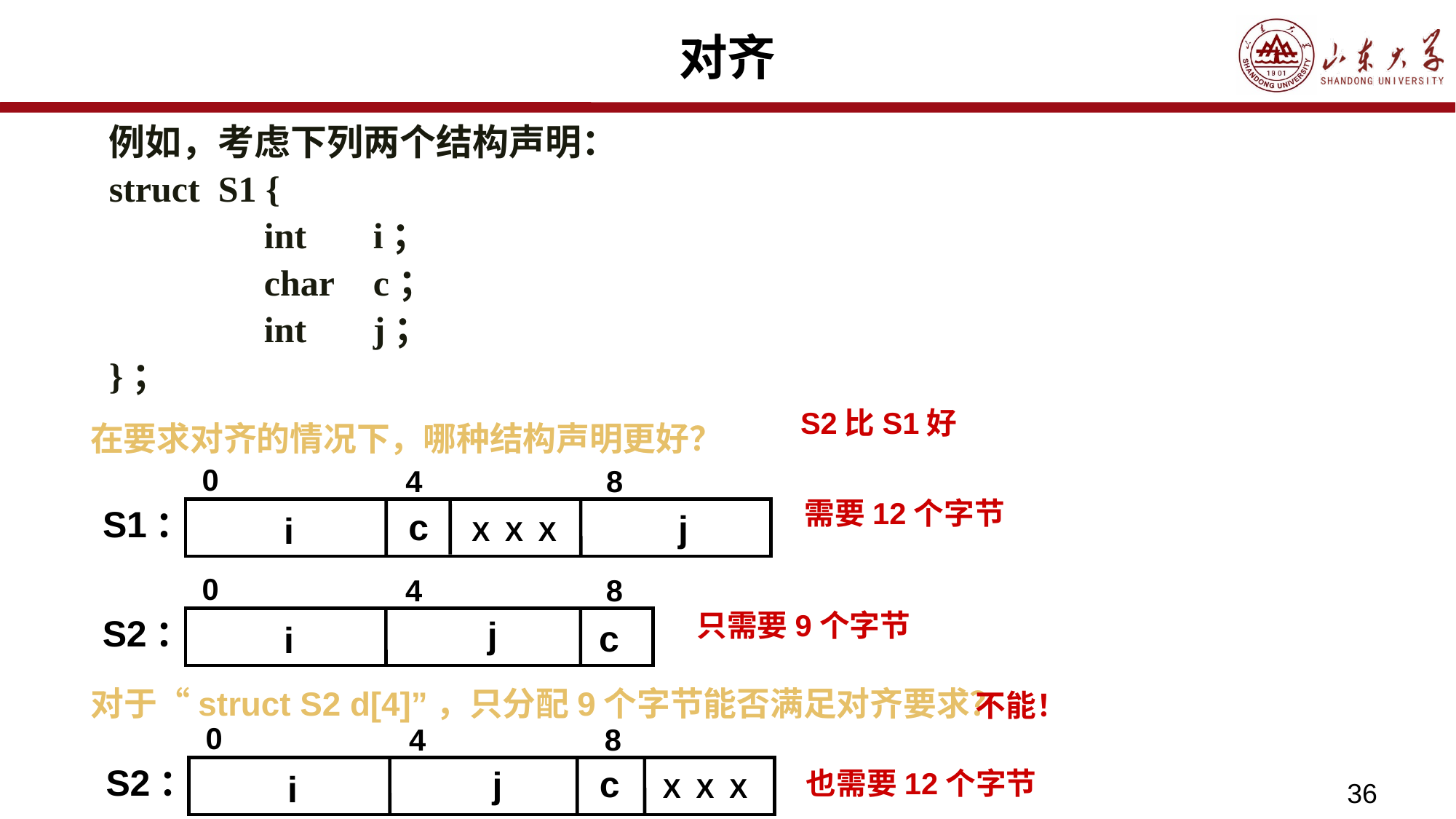

# 对齐
例如，考虑下列两个结构声明：
struct  S1 {
		int 	i；
		char	c；
		int	j；
}；
S2比S1好
在要求对齐的情况下，哪种结构声明更好？
0
8
4
S1：

c

j
i
X  X  X
需要12个字节
0
8
4
S2：
j

c
i
只需要9个字节
对于“struct S2 d[4]”，只分配9个字节能否满足对齐要求？
不能！
0
8
4
S2：
c

j

i
X  X  X
也需要12个字节
36